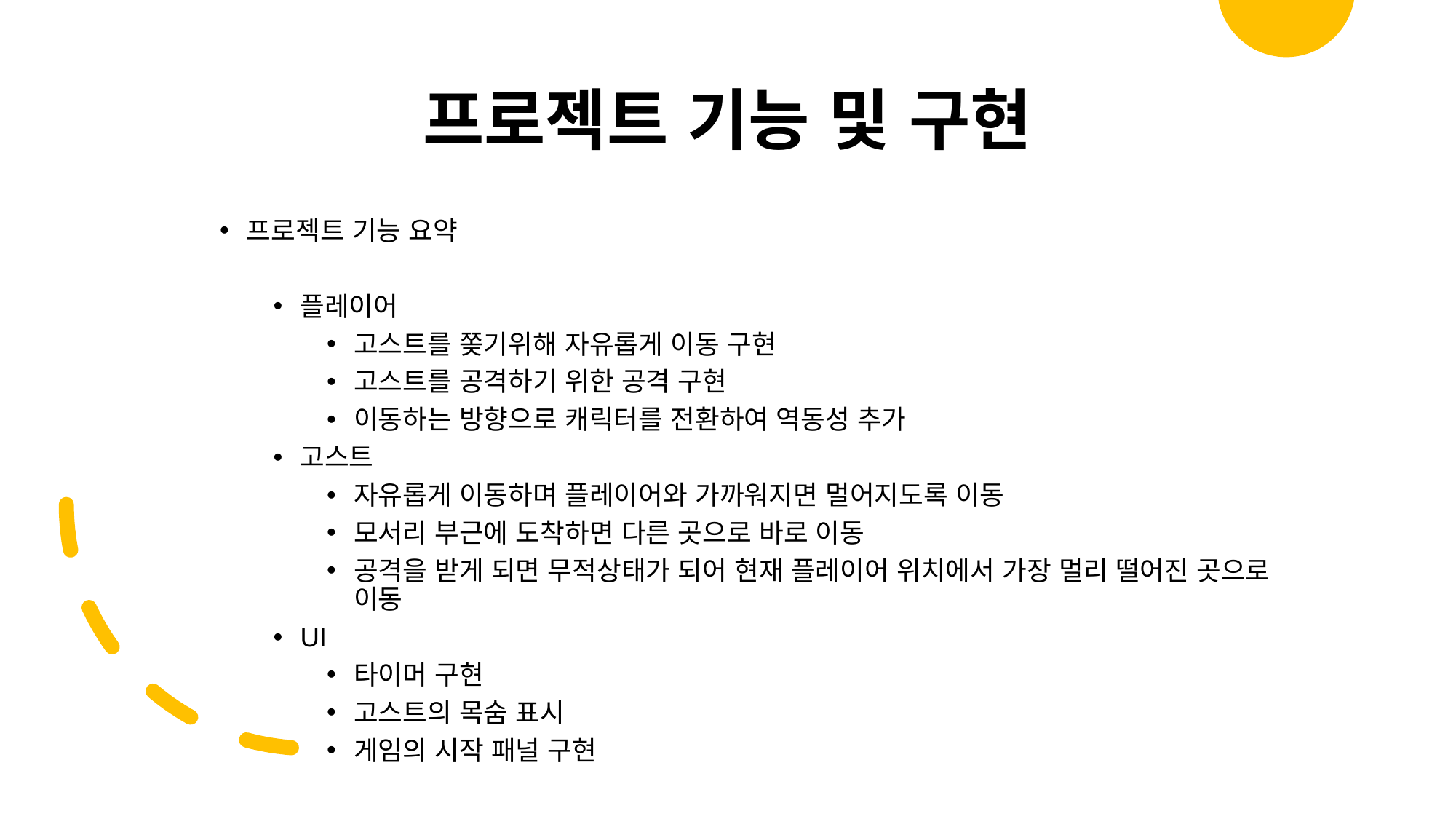

프로젝트 기능 및 구현
프로젝트 기능 요약

플레이어
고스트를 쫒기위해 자유롭게 이동 구현
고스트를 공격하기 위한 공격 구현
이동하는 방향으로 캐릭터를 전환하여 역동성 추가
고스트
자유롭게 이동하며 플레이어와 가까워지면 멀어지도록 이동
모서리 부근에 도착하면 다른 곳으로 바로 이동
공격을 받게 되면 무적상태가 되어 현재 플레이어 위치에서 가장 멀리 떨어진 곳으로 이동
UI
타이머 구현
고스트의 목숨 표시
게임의 시작 패널 구현